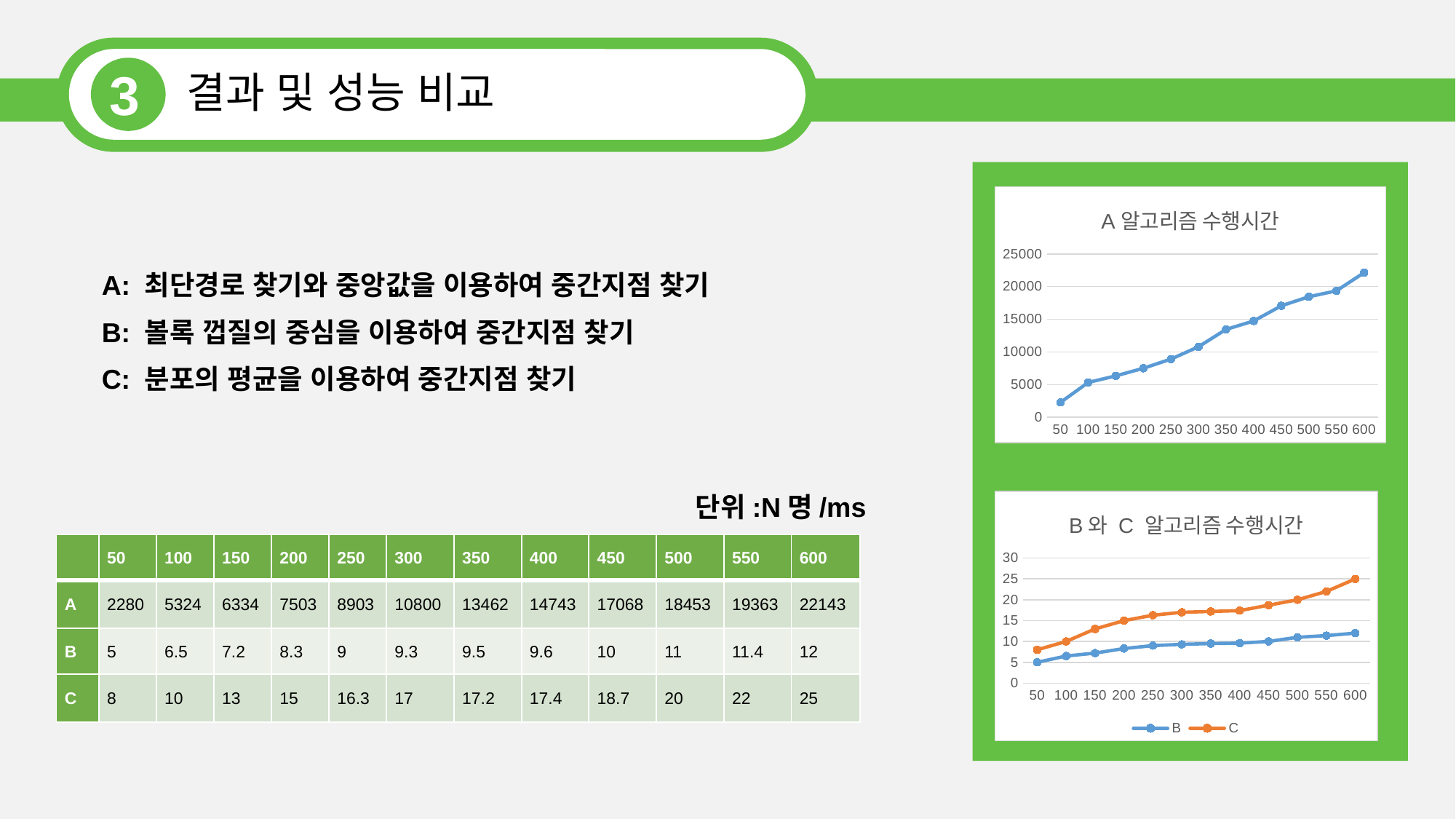

3

결과 및 성능 비교

### Chart: A알고리즘 수행시간

| Category | A |
|---|---|
| 50 | 2280.0 |
| 100 | 5324.0 |
| 150 | 6334.0 |
| 200 | 7503.0 |
| 250 | 8903.0 |
| 300 | 10800.0 |
| 350 | 13462.0 |
| 400 | 14743.0 |
| 450 | 17068.0 |
| 500 | 18453.0 |
| 550 | 19363.0 |
| 600 | 22143.0 |
A: 최단경로 찾기와 중앙값을 이용하여 중간지점 찾기
B: 볼록 껍질의 중심을 이용하여 중간지점 찾기
C: 분포의 평균을 이용하여 중간지점 찾기
단위:N명/ms

### Chart: B와 C 알고리즘 수행시간

| Category | B | C |
|---|---|---|
| 50 | 5.0 | 8.0 |
| 100 | 6.5 | 10.0 |
| 150 | 7.2 | 13.0 |
| 200 | 8.3 | 15.0 |
| 250 | 9.0 | 16.3 |
| 300 | 9.3 | 17.0 |
| 350 | 9.5 | 17.2 |
| 400 | 9.6 | 17.4 |
| 450 | 10.0 | 18.7 |
| 500 | 11.0 | 20.0 |
| 550 | 11.4 | 22.0 |
| 600 | 12.0 | 25.0 |
|  | 50 | 100 | 150 | 200 | 250 | 300 | 350 | 400 | 450 | 500 | 550 | 600 |
| --- | --- | --- | --- | --- | --- | --- | --- | --- | --- | --- | --- | --- |
| A | 2280 | 5324 | 6334 | 7503 | 8903 | 10800 | 13462 | 14743 | 17068 | 18453 | 19363 | 22143 |
| B | 5 | 6.5 | 7.2 | 8.3 | 9 | 9.3 | 9.5 | 9.6 | 10 | 11 | 11.4 | 12 |
| C | 8 | 10 | 13 | 15 | 16.3 | 17 | 17.2 | 17.4 | 18.7 | 20 | 22 | 25 |